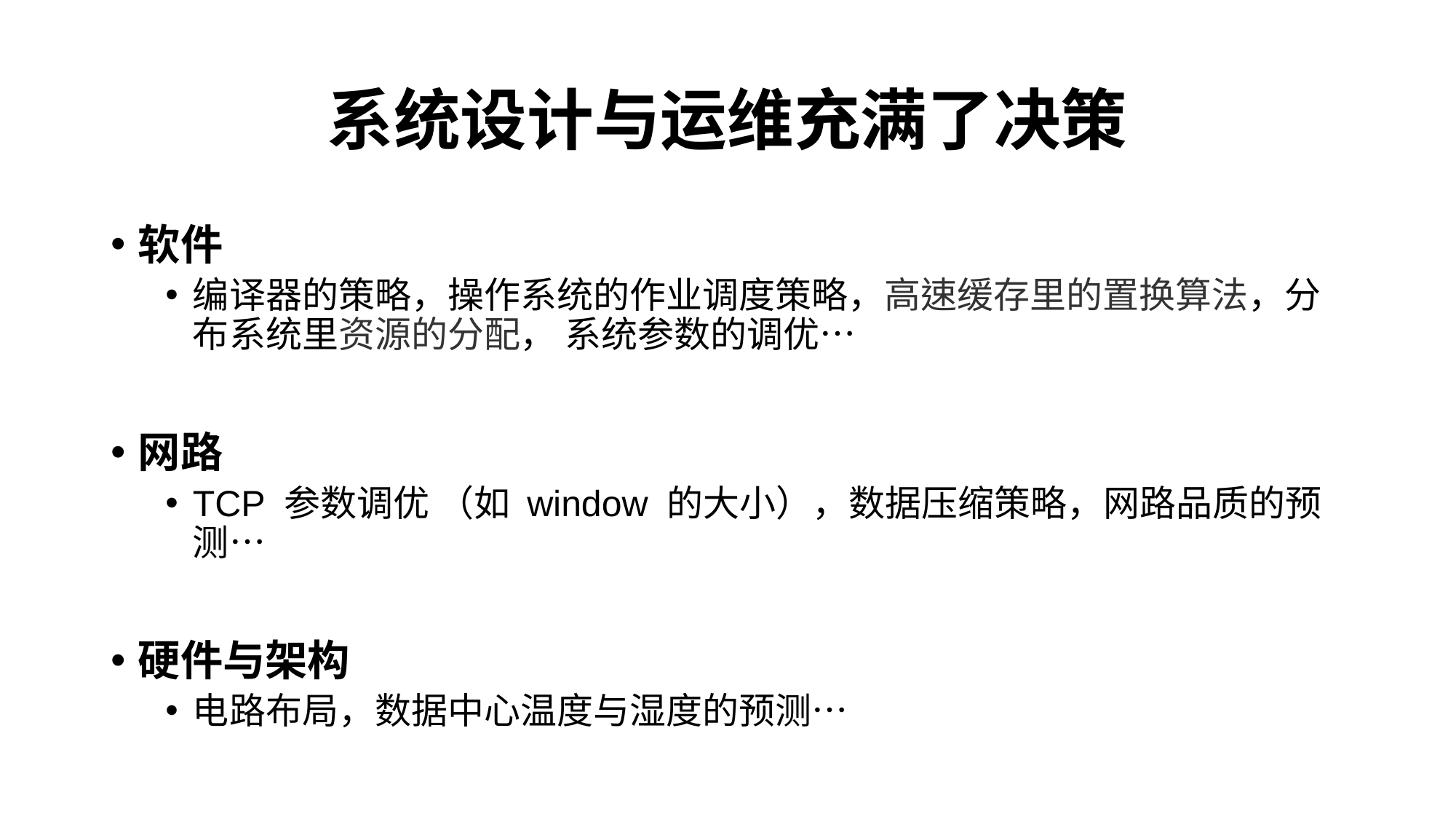

# 系统设计与运维充满了决策
软件
编译器的策略，操作系统的作业调度策略，高速缓存里的置换算法，分布系统里资源的分配， 系统参数的调优…

网路
TCP 参数调优 （如 window 的大小），数据压缩策略，网路品质的预测…

硬件与架构
电路布局，数据中心温度与湿度的预测…